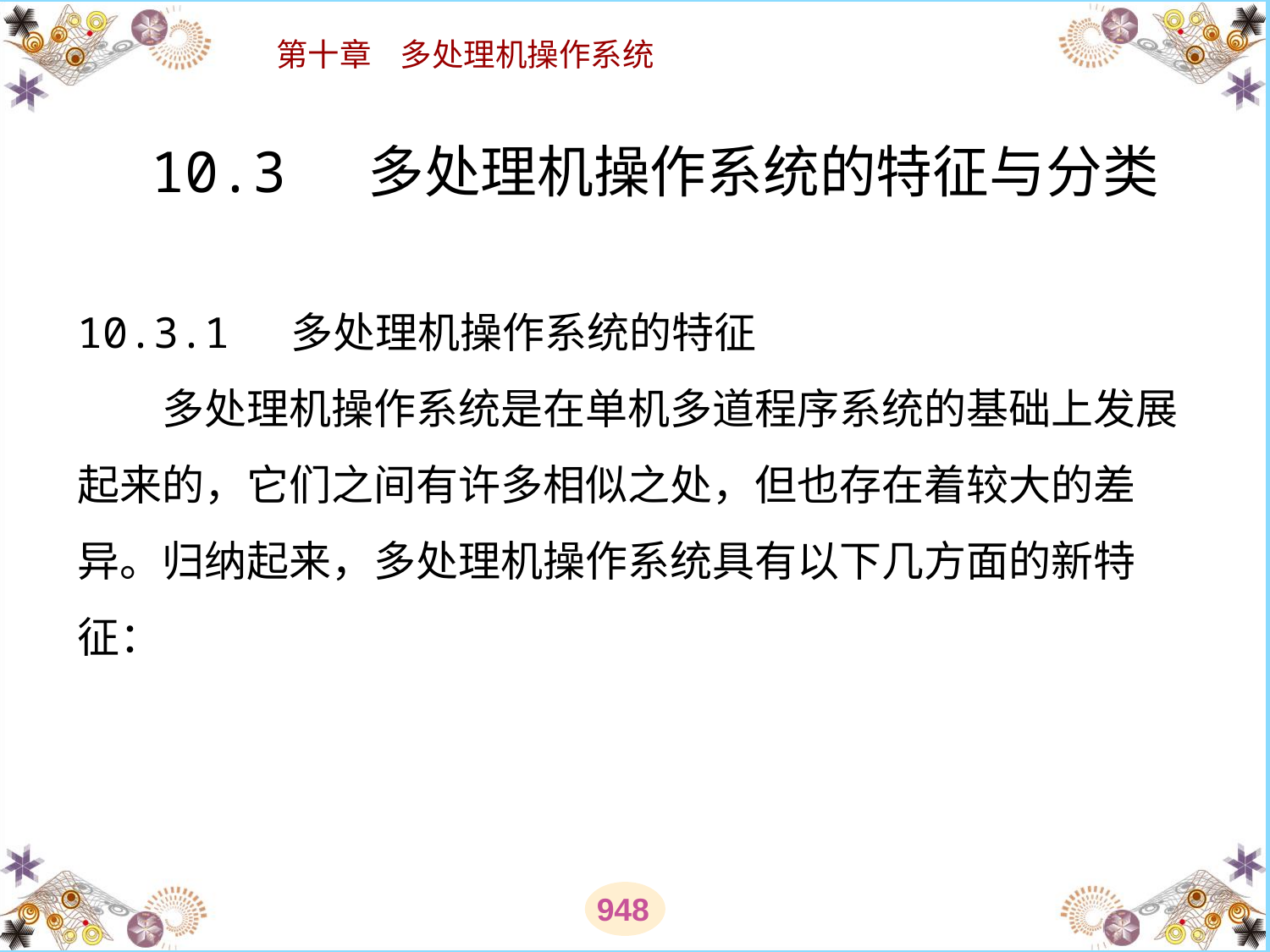

# 10.3  多处理机操作系统的特征与分类 10.3.1  多处理机操作系统的特征 　　多处理机操作系统是在单机多道程序系统的基础上发展起来的，它们之间有许多相似之处，但也存在着较大的差异。归纳起来，多处理机操作系统具有以下几方面的新特征：